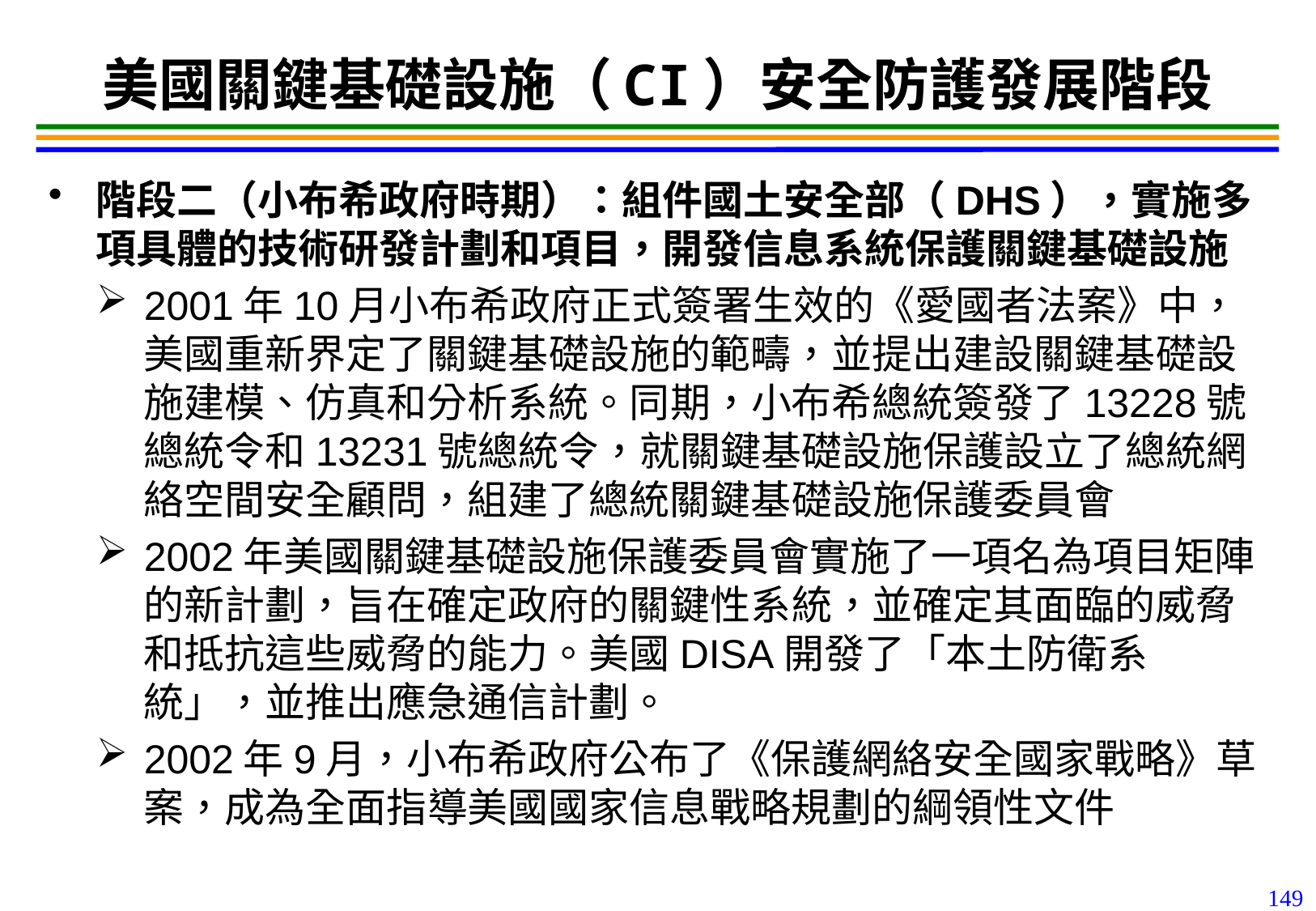

149
# 美國關鍵基礎設施（CI）安全防護發展階段
階段二（小布希政府時期）：組件國土安全部（DHS），實施多項具體的技術研發計劃和項目，開發信息系統保護關鍵基礎設施
2001年10月小布希政府正式簽署生效的《愛國者法案》中，美國重新界定了關鍵基礎設施的範疇，並提出建設關鍵基礎設施建模、仿真和分析系統。同期，小布希總統簽發了13228號總統令和13231號總統令，就關鍵基礎設施保護設立了總統網絡空間安全顧問，組建了總統關鍵基礎設施保護委員會
2002年美國關鍵基礎設施保護委員會實施了一項名為項目矩陣的新計劃，旨在確定政府的關鍵性系統，並確定其面臨的威脅和抵抗這些威脅的能力。美國DISA開發了「本土防衛系統」，並推出應急通信計劃。
2002年9月，小布希政府公布了《保護網絡安全國家戰略》草案，成為全面指導美國國家信息戰略規劃的綱領性文件